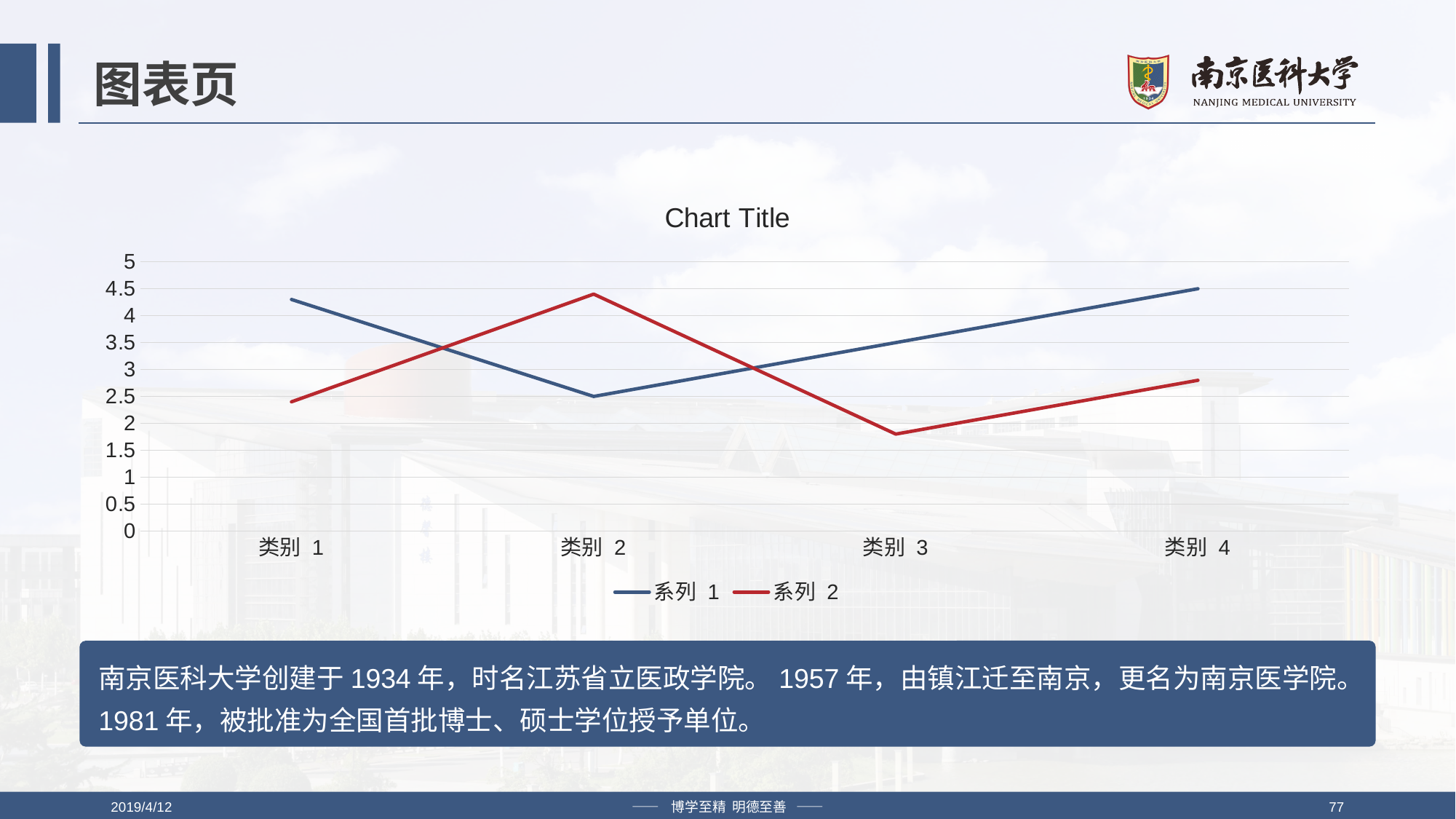

# 图表页

### Chart:

| Category | 系列 1 | 系列 2 |
|---|---|---|
| 类别 1 | 4.3 | 2.4 |
| 类别 2 | 2.5 | 4.4 |
| 类别 3 | 3.5 | 1.8 |
| 类别 4 | 4.5 | 2.8 |
南京医科大学创建于1934年，时名江苏省立医政学院。1957年，由镇江迁至南京，更名为南京医学院。1981年，被批准为全国首批博士、硕士学位授予单位。
2019/4/12
——   博学至精  明德至善   ——
77